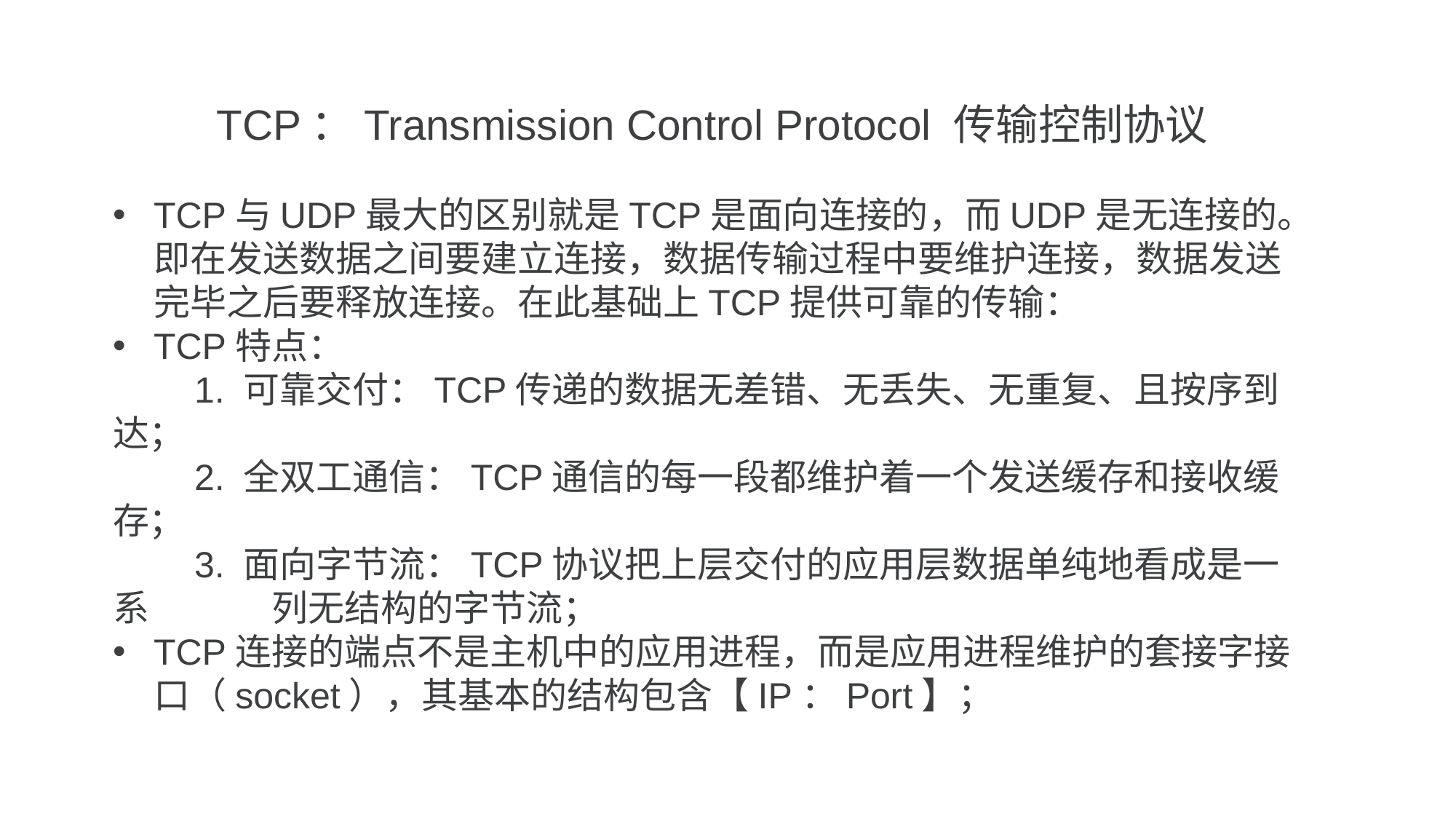

TCP：Transmission Control Protocol 传输控制协议

TCP与UDP最大的区别就是TCP是面向连接的，而UDP是无连接的。即在发送数据之间要建立连接，数据传输过程中要维护连接，数据发送完毕之后要释放连接。在此基础上TCP提供可靠的传输：
TCP特点：
        1. 可靠交付：TCP传递的数据无差错、无丢失、无重复、且按序到达；
        2. 全双工通信：TCP通信的每一段都维护着一个发送缓存和接收缓存；
        3. 面向字节流：TCP协议把上层交付的应用层数据单纯地看成是一系               列无结构的字节流；
TCP连接的端点不是主机中的应用进程，而是应用进程维护的套接字接口（socket），其基本的结构包含【IP：Port】；